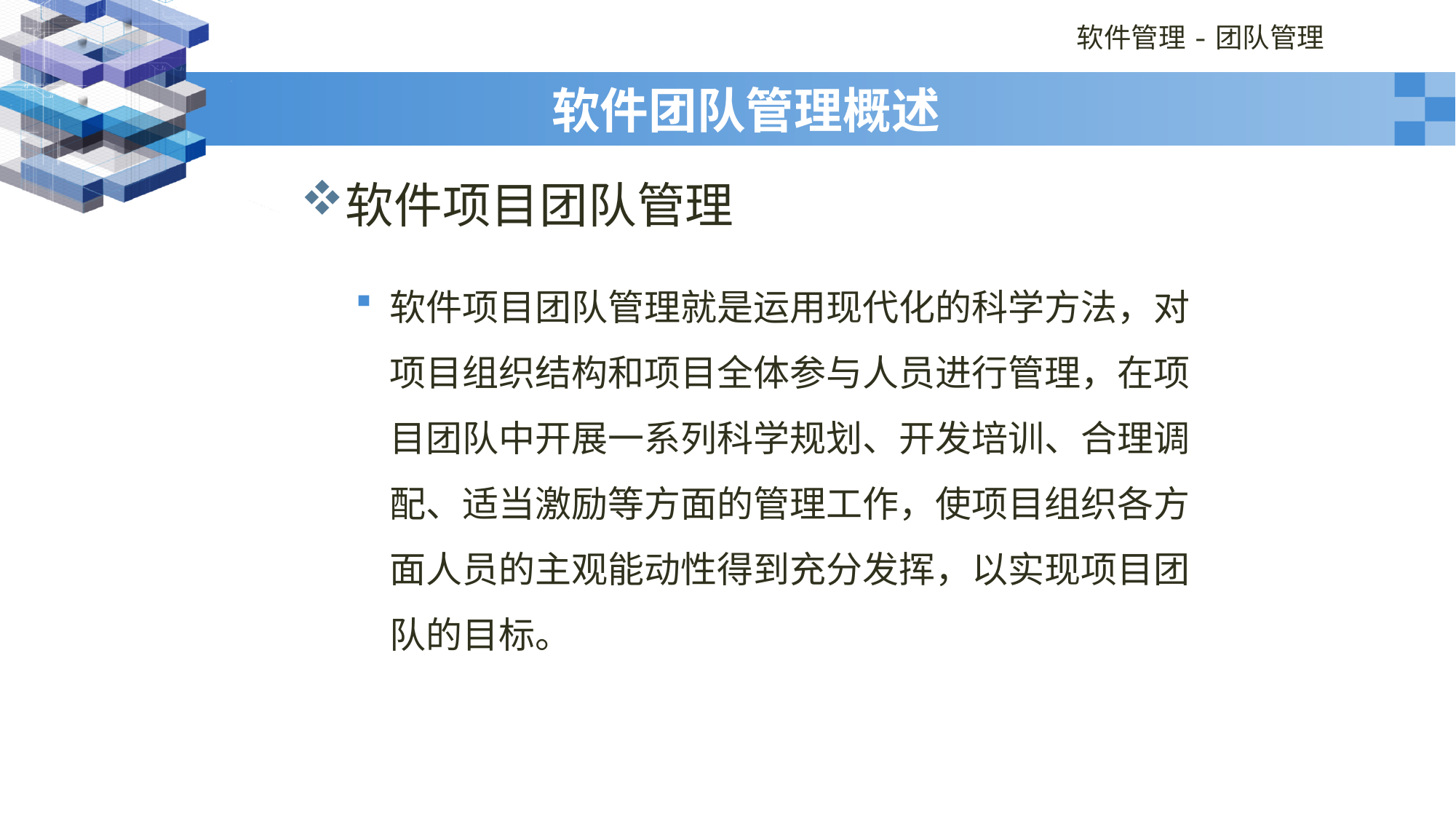

# 软件团队管理概述
软件项目团队管理

软件项目团队管理就是运用现代化的科学方法，对项目组织结构和项目全体参与人员进行管理，在项目团队中开展一系列科学规划、开发培训、合理调配、适当激励等方面的管理工作，使项目组织各方面人员的主观能动性得到充分发挥，以实现项目团队的目标。